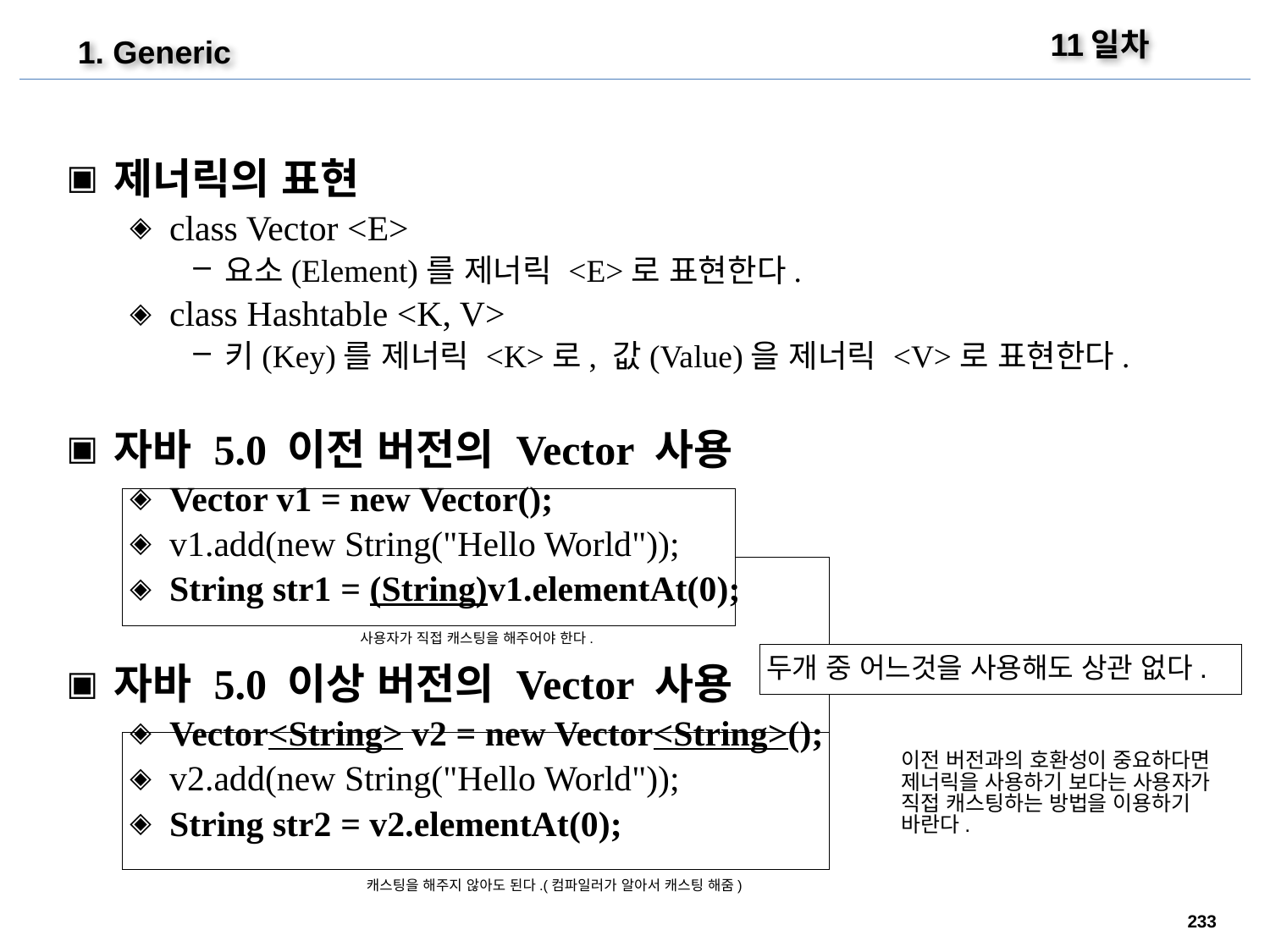

11일차
1. Generic
제너릭의 표현
class Vector <E>
요소(Element)를 제너릭 <E>로 표현한다.
class Hashtable <K, V>
키(Key)를 제너릭 <K>로, 값(Value)을 제너릭 <V>로 표현한다.

자바 5.0 이전 버전의 Vector 사용
Vector v1 = new Vector();
v1.add(new String("Hello World"));
String str1 = (String)v1.elementAt(0);

자바 5.0 이상 버전의 Vector 사용
Vector<String> v2 = new Vector<String>();
v2.add(new String("Hello World"));
String str2 = v2.elementAt(0);

사용자가 직접 캐스팅을 해주어야 한다.
두개 중 어느것을 사용해도 상관 없다.

이전 버전과의 호환성이 중요하다면 제너릭을 사용하기 보다는 사용자가 직접 캐스팅하는 방법을 이용하기 바란다.
캐스팅을 해주지 않아도 된다.(컴파일러가 알아서 캐스팅 해줌)